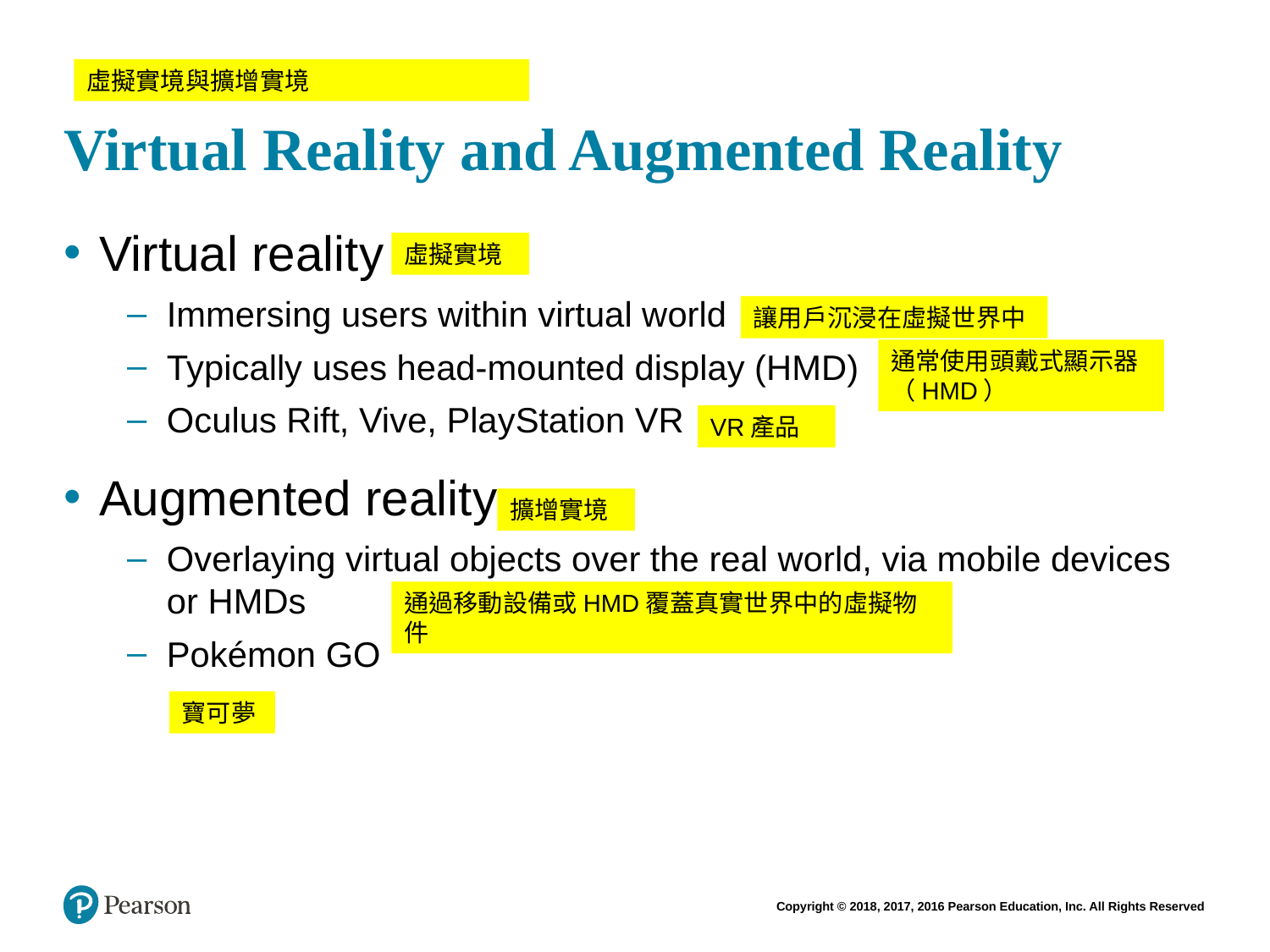

# Virtual Reality and Augmented Reality
虛擬實境與擴增實境
Virtual reality
Immersing users within virtual world
Typically uses head-mounted display (HMD)
Oculus Rift, Vive, PlayStation VR
Augmented reality
Overlaying virtual objects over the real world, via mobile devices or HMDs
Pokémon GO
虛擬實境
讓用戶沉浸在虛擬世界中
通常使用頭戴式顯示器（HMD）
VR產品
擴增實境
通過移動設備或HMD覆蓋真實世界中的虛擬物件
寶可夢